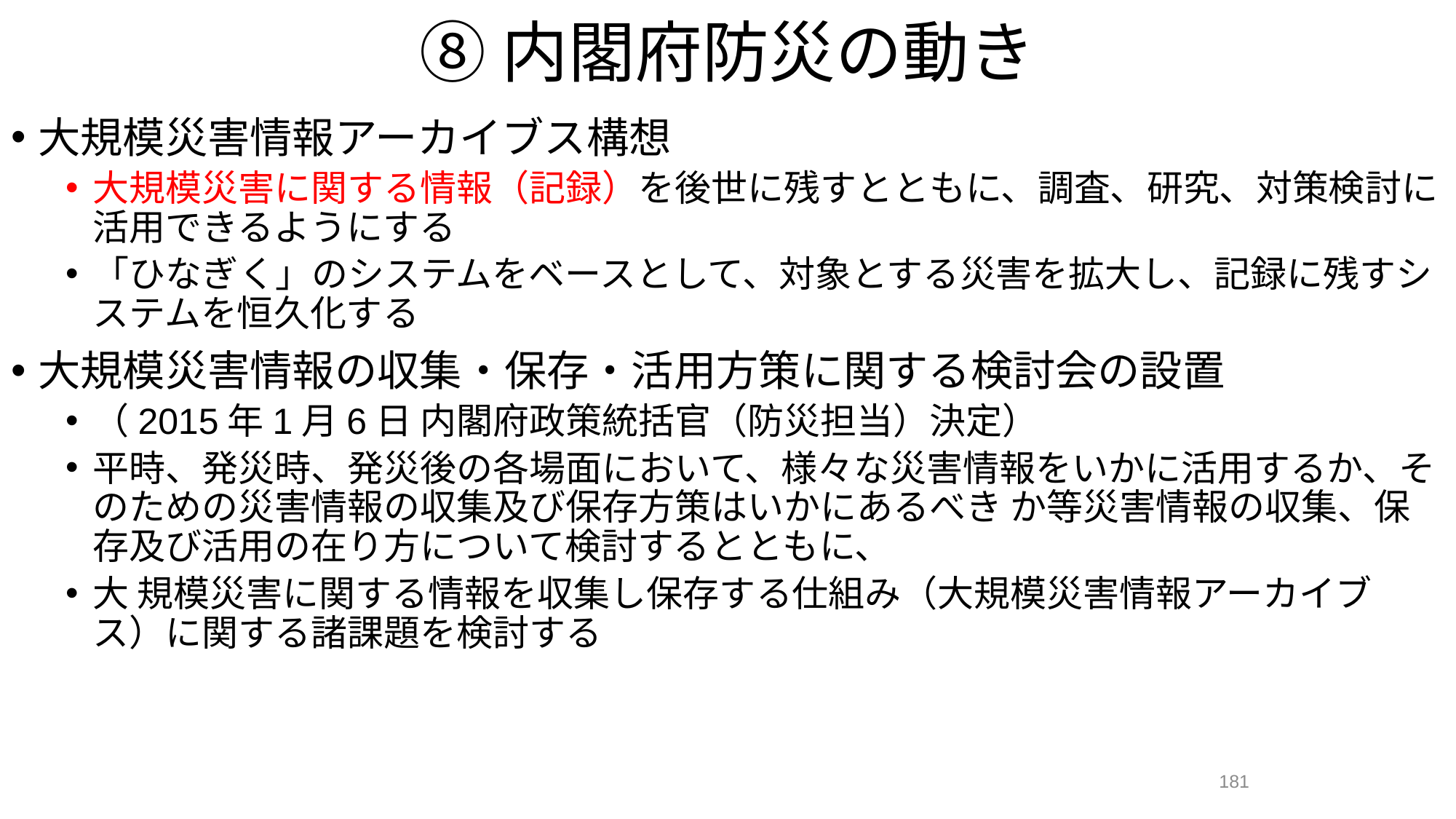

# ⑧内閣府防災の動き
大規模災害情報アーカイブス構想
大規模災害に関する情報（記録）を後世に残すとともに、調査、研究、対策検討に活用できるようにする
「ひなぎく」のシステムをベースとして、対象とする災害を拡大し、記録に残すシステムを恒久化する
大規模災害情報の収集・保存・活用方策に関する検討会の設置
（2015年1月6日 内閣府政策統括官（防災担当）決定）
平時、発災時、発災後の各場面において、様々な災害情報をいかに活用するか、そのための災害情報の収集及び保存方策はいかにあるべき か等災害情報の収集、保存及び活用の在り方について検討するとともに、
大 規模災害に関する情報を収集し保存する仕組み（大規模災害情報アーカイブ ス）に関する諸課題を検討する

181